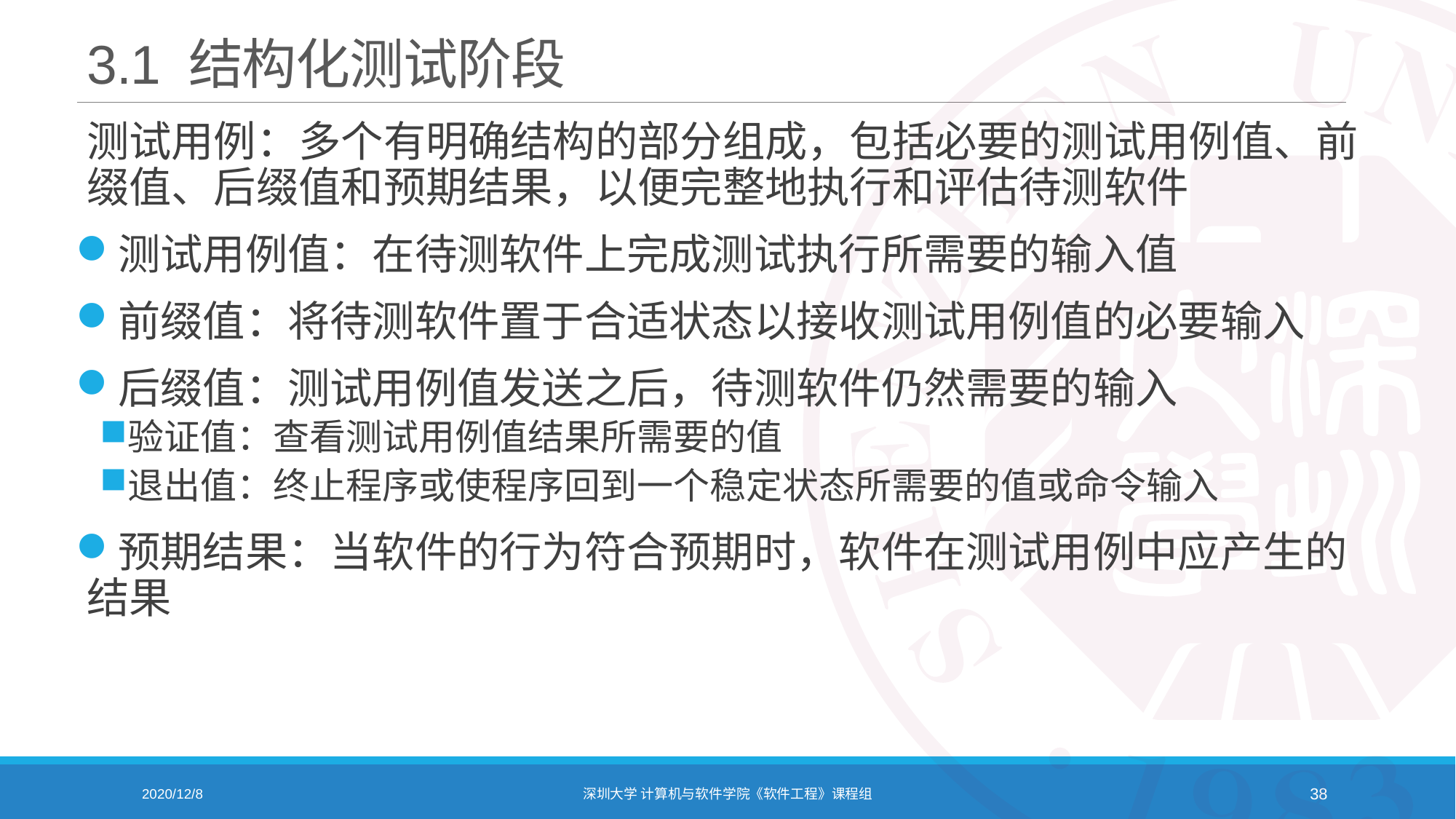

# 3.1 结构化测试阶段
测试用例：多个有明确结构的部分组成，包括必要的测试用例值、前缀值、后缀值和预期结果，以便完整地执行和评估待测软件
测试用例值：在待测软件上完成测试执行所需要的输入值
前缀值：将待测软件置于合适状态以接收测试用例值的必要输入
后缀值：测试用例值发送之后，待测软件仍然需要的输入
验证值：查看测试用例值结果所需要的值
退出值：终止程序或使程序回到一个稳定状态所需要的值或命令输入
预期结果：当软件的行为符合预期时，软件在测试用例中应产生的结果

2020/12/8
深圳大学 计算机与软件学院《软件工程》课程组
38